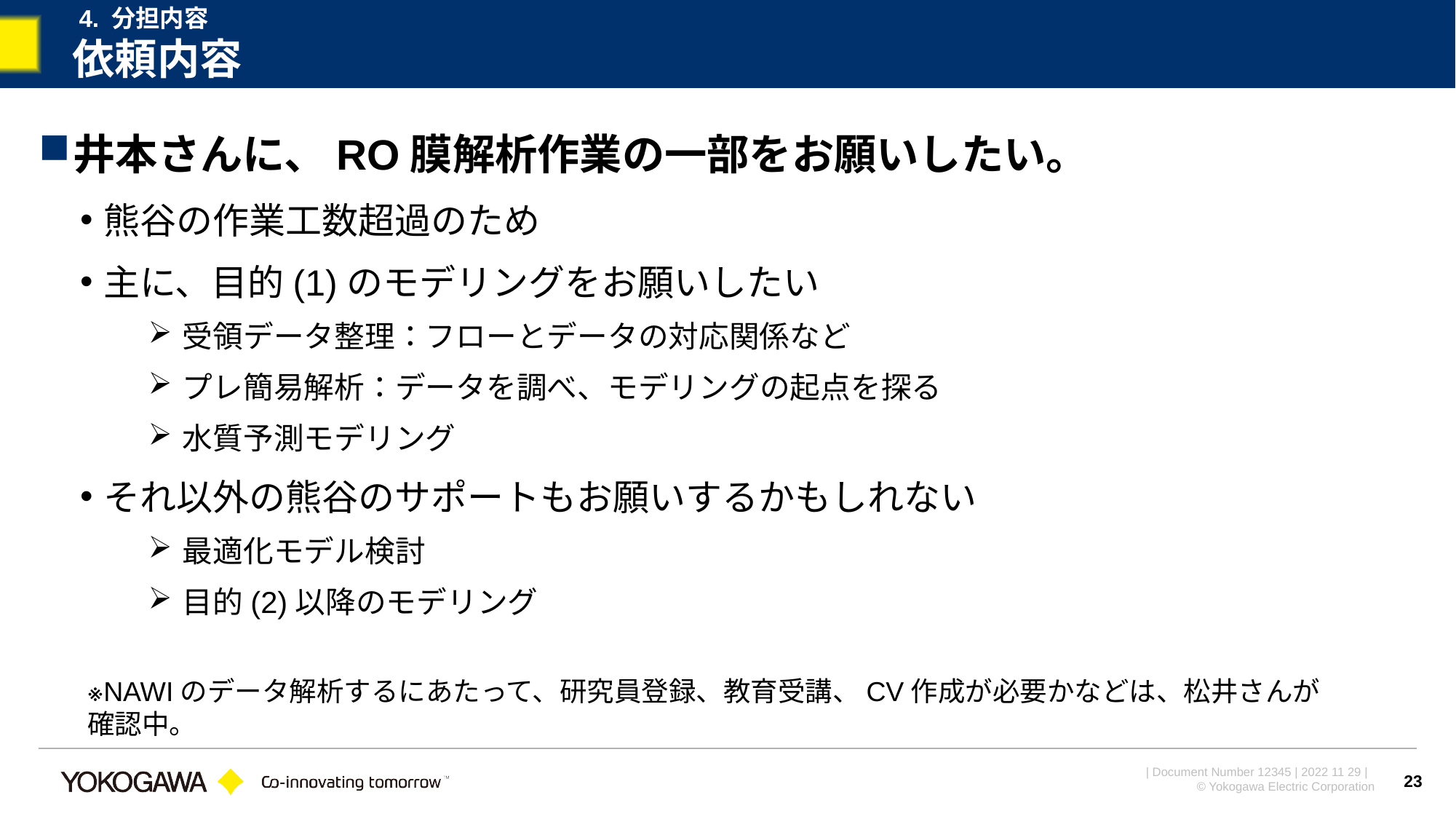

4. 分担内容
# 依頼内容
井本さんに、RO膜解析作業の一部をお願いしたい。
熊谷の作業工数超過のため
主に、目的(1)のモデリングをお願いしたい
受領データ整理：フローとデータの対応関係など
プレ簡易解析：データを調べ、モデリングの起点を探る
水質予測モデリング
それ以外の熊谷のサポートもお願いするかもしれない
最適化モデル検討
目的(2)以降のモデリング
※NAWIのデータ解析するにあたって、研究員登録、教育受講、CV作成が必要かなどは、松井さんが確認中。
23